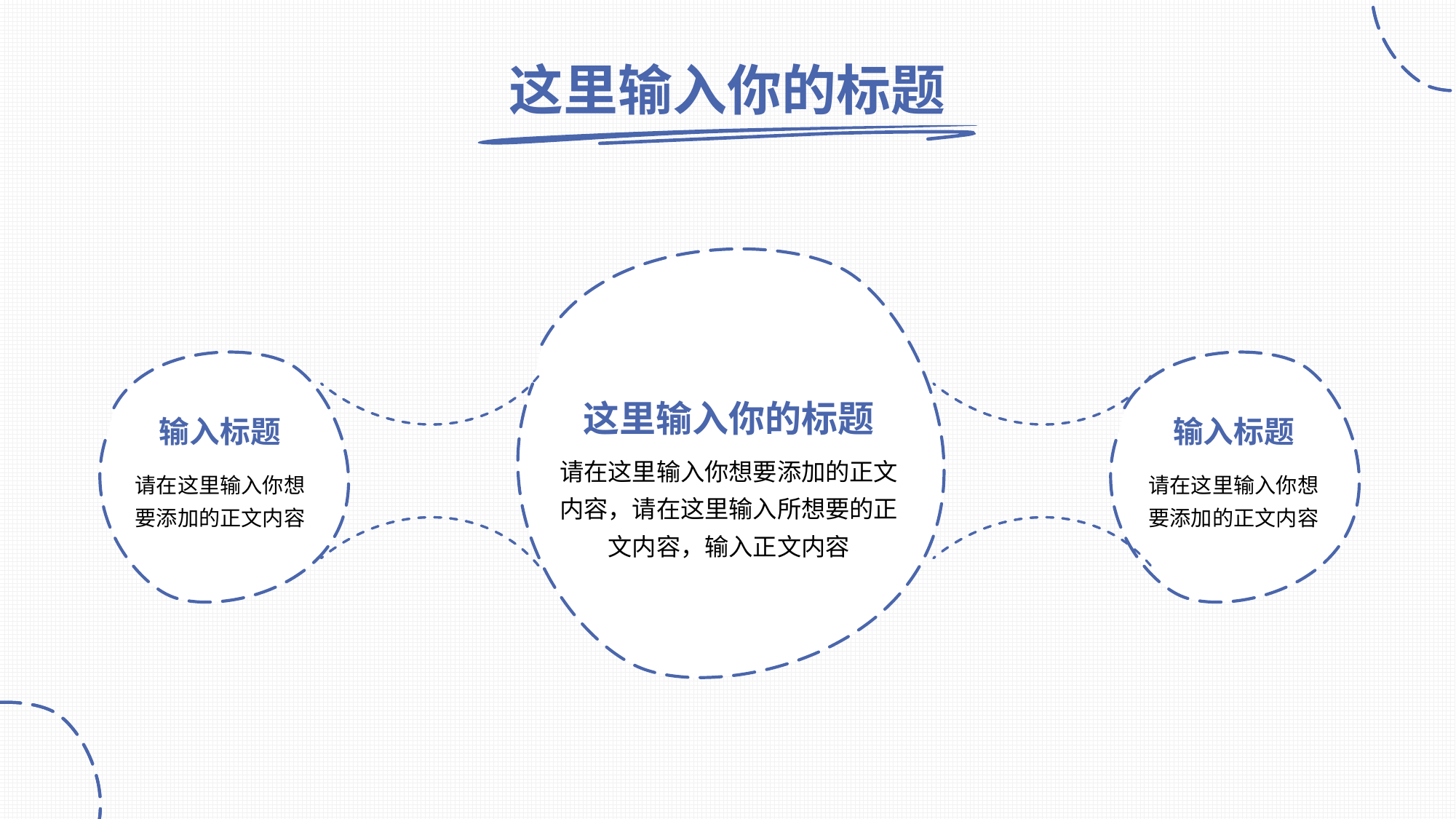

# 这里输入你的标题

这里输入你的标题

输入标题

输入标题

请在这里输入你想要添加的正文内容，请在这里输入所想要的正文内容，输入正文内容

请在这里输入你想要添加的正文内容

请在这里输入你想要添加的正文内容